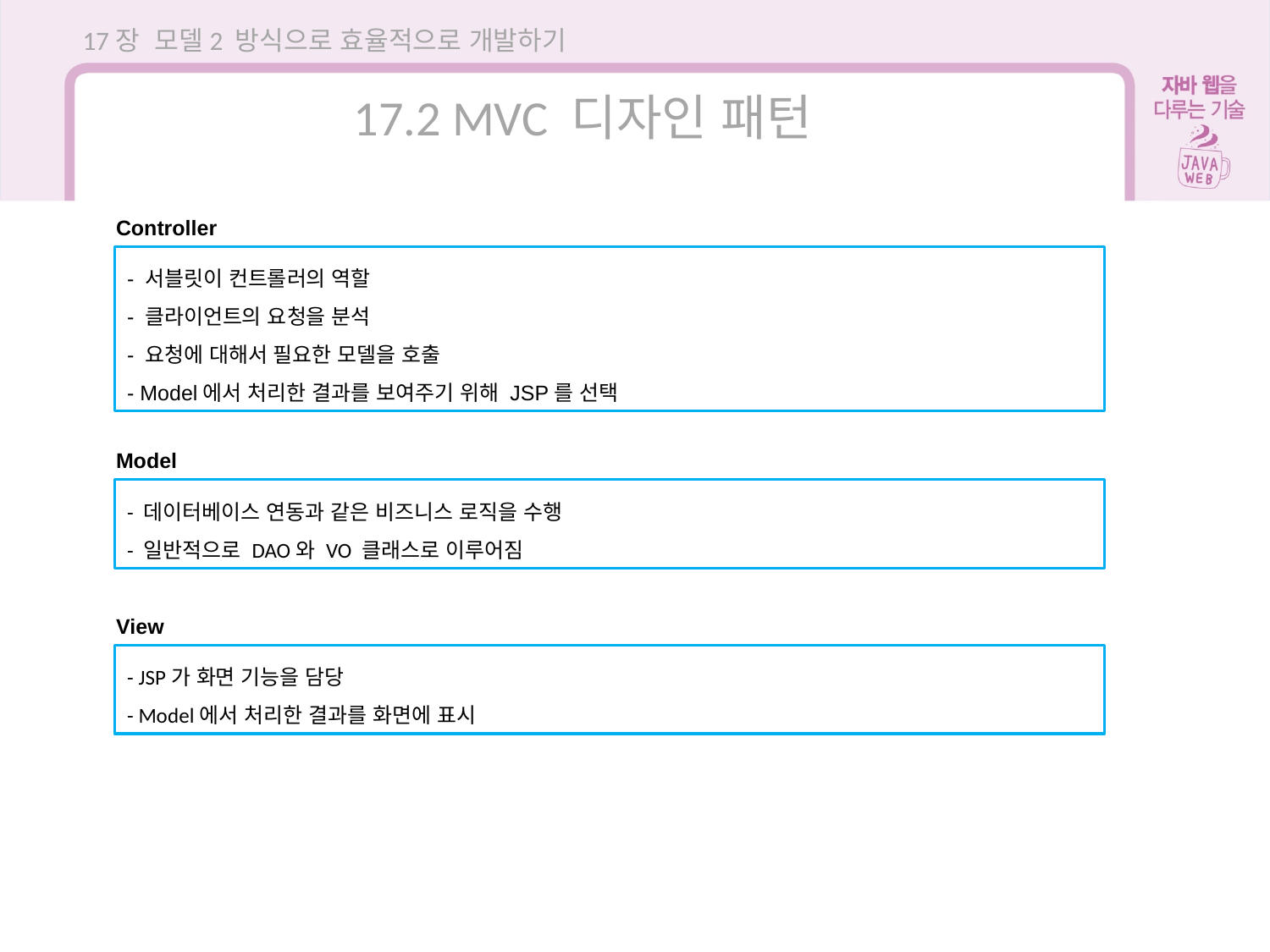

17장  모델2 방식으로 효율적으로 개발하기
17.2 MVC 디자인 패턴
Controller
- 서블릿이 컨트롤러의 역할
- 클라이언트의 요청을 분석
- 요청에 대해서 필요한 모델을 호출
- Model에서 처리한 결과를 보여주기 위해 JSP를 선택
Model
- 데이터베이스 연동과 같은 비즈니스 로직을 수행
- 일반적으로 DAO와 VO 클래스로 이루어짐
View
- JSP가 화면 기능을 담당
- Model에서 처리한 결과를 화면에 표시